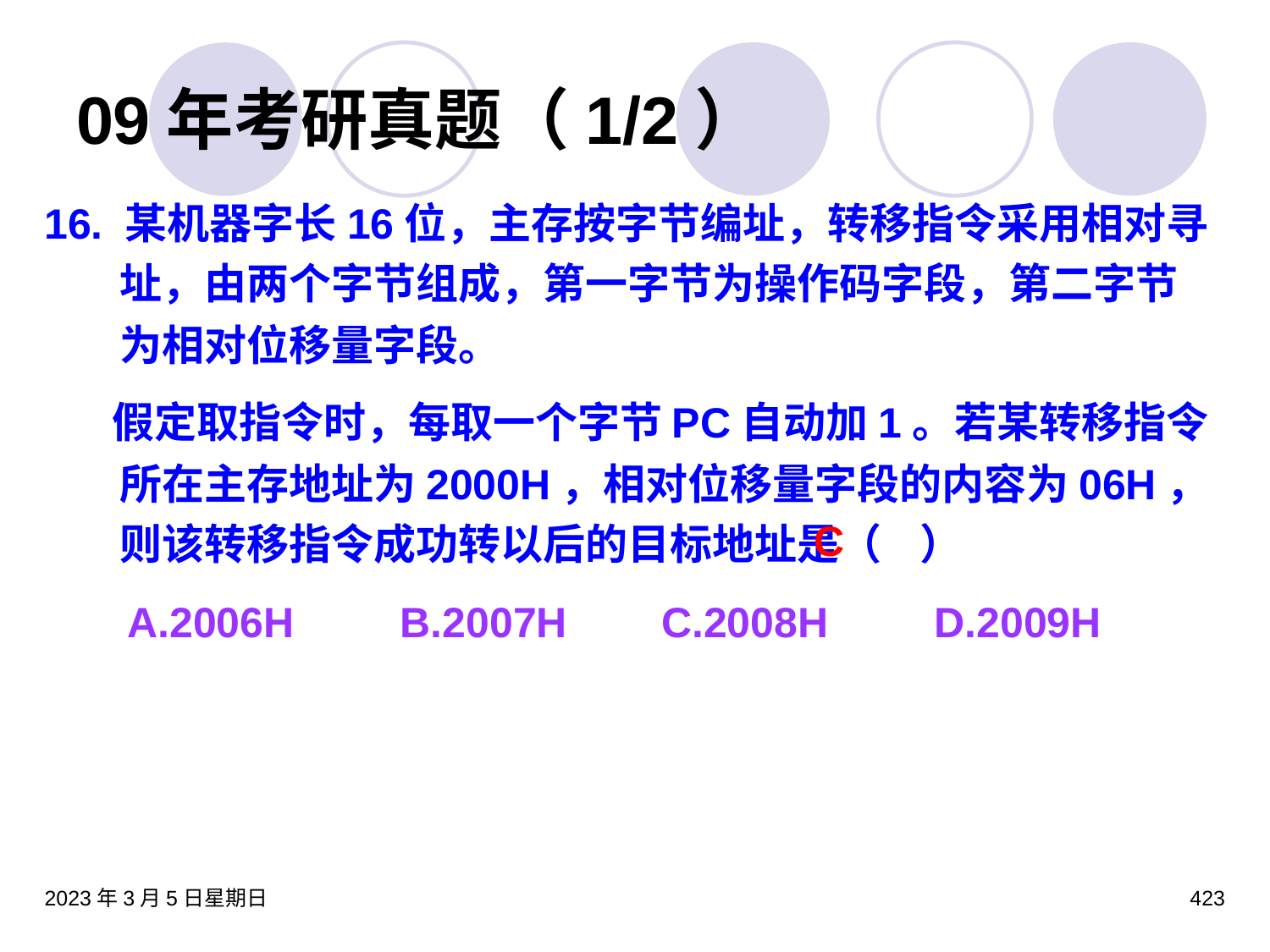

# 09年考研真题（1/2）
16. 某机器字长16位，主存按字节编址，转移指令采用相对寻址，由两个字节组成，第一字节为操作码字段，第二字节为相对位移量字段。
      假定取指令时，每取一个字节PC自动加1。若某转移指令所在主存地址为2000H，相对位移量字段的内容为06H，则该转移指令成功转以后的目标地址是（    ）
       A.2006H         B.2007H        C.2008H         D.2009H

C
2023年3月5日星期日
423